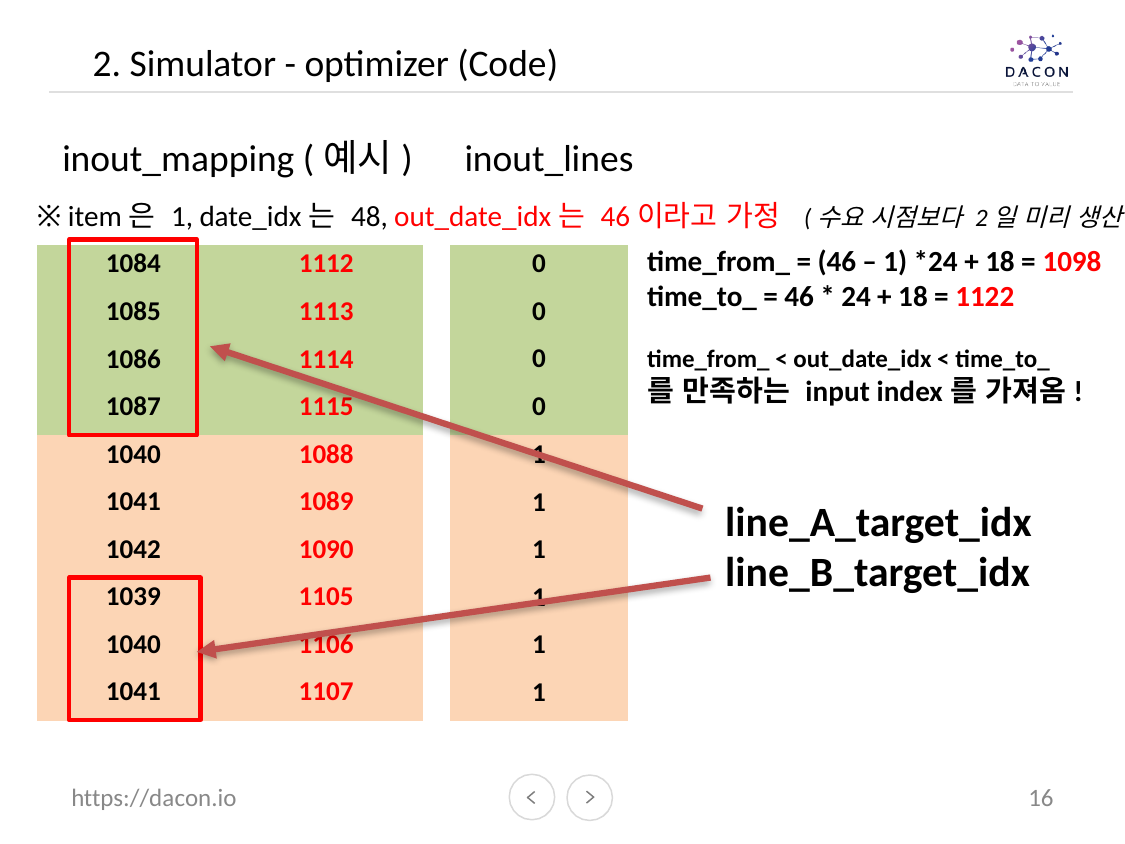

2. Simulator - optimizer (Code)
   inout_mapping (예시)
※ item은 1, date_idx는 48, out_date_idx는 46이라고 가정  (수요 시점보다 2일 미리 생산한 것!)
inout_lines
time_from_ = (46 – 1) *24 + 18 = 1098
time_to_ = 46 * 24 + 18 = 1122

time_from_ < out_date_idx < time_to_
를 만족하는 input index를 가져옴!

| 0 |
| --- |
| 0 |
| 0 |
| 0 |
| 1 |
| 1 |
| 1 |
| 1 |
| 1 |
| 1 |
| 1084 | 1112 |
| --- | --- |
| 1085 | 1113 |
| 1086 | 1114 |
| 1087 | 1115 |
| 1040 | 1088 |
| 1041 | 1089 |
| 1042 | 1090 |
| 1039 | 1105 |
| 1040 | 1106 |
| 1041 | 1107 |
line_A_target_idx
line_B_target_idx

https://dacon.io
16